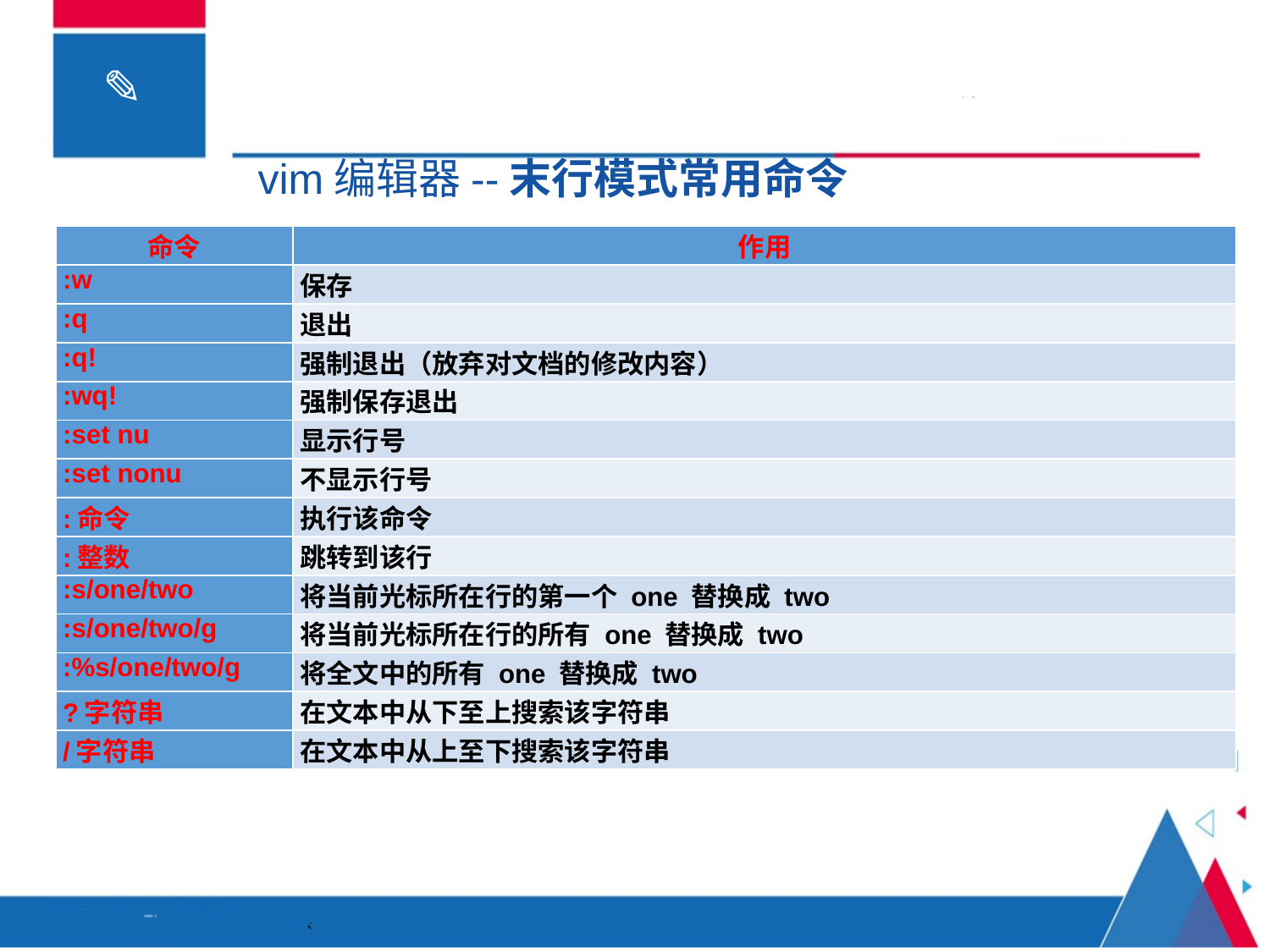

vim编辑器--末行模式常用命令

| 命令 | 作用 |
| --- | --- |
| :w | 保存 |
| :q | 退出 |
| :q! | 强制退出（放弃对文档的修改内容） |
| :wq! | 强制保存退出 |
| :set nu | 显示行号 |
| :set nonu | 不显示行号 |
| :命令 | 执行该命令 |
| :整数 | 跳转到该行 |
| :s/one/two | 将当前光标所在行的第一个 one 替换成 two |
| :s/one/two/g | 将当前光标所在行的所有 one 替换成 two |
| :%s/one/two/g | 将全文中的所有 one 替换成 two |
| ?字符串 | 在文本中从下至上搜索该字符串 |
| /字符串 | 在文本中从上至下搜索该字符串 |